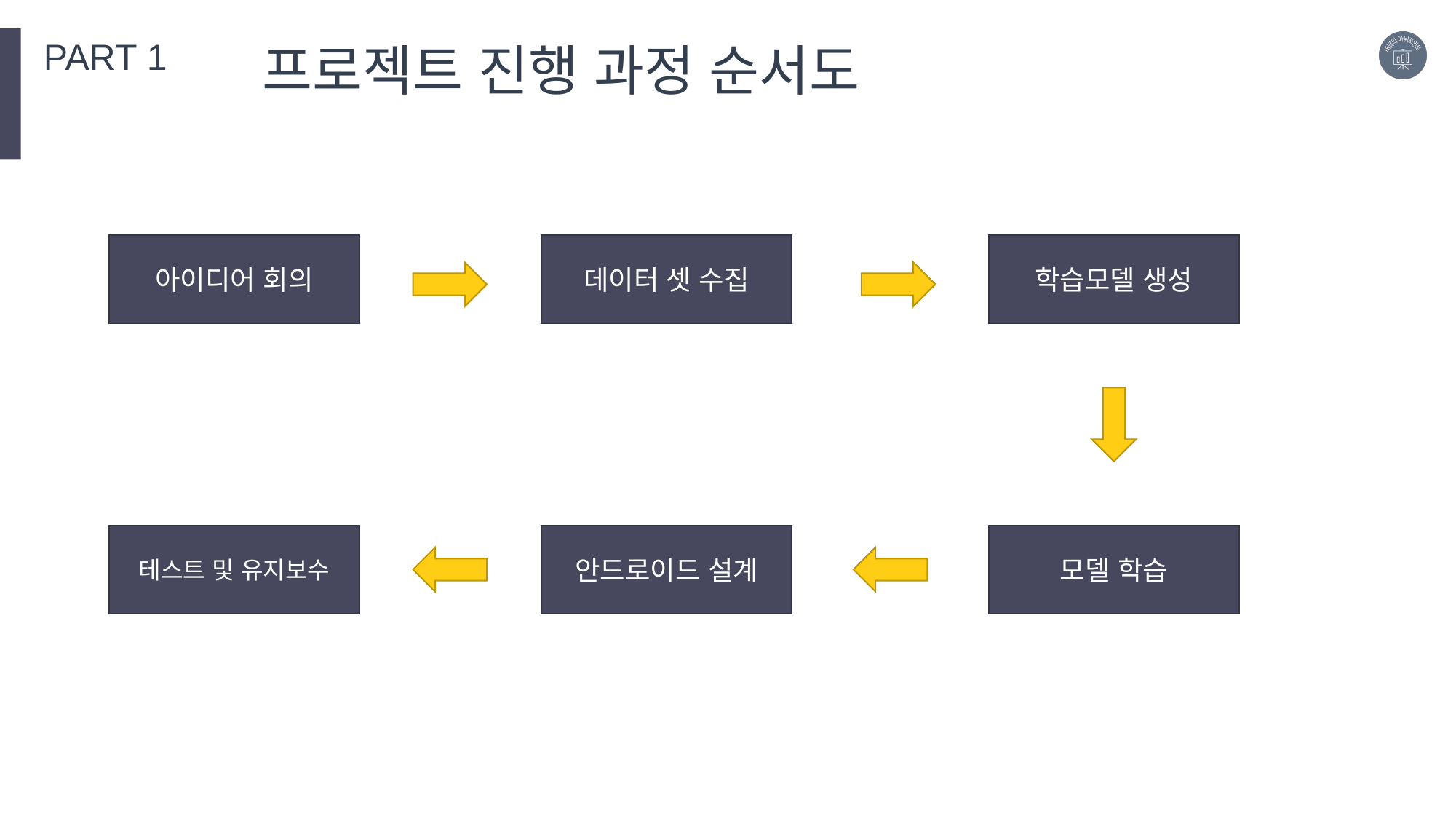

PART 1
프로젝트 진행 과정 순서도
아이디어 회의
데이터 셋 수집
학습모델 생성

테스트 및 유지보수
안드로이드 설계
모델 학습